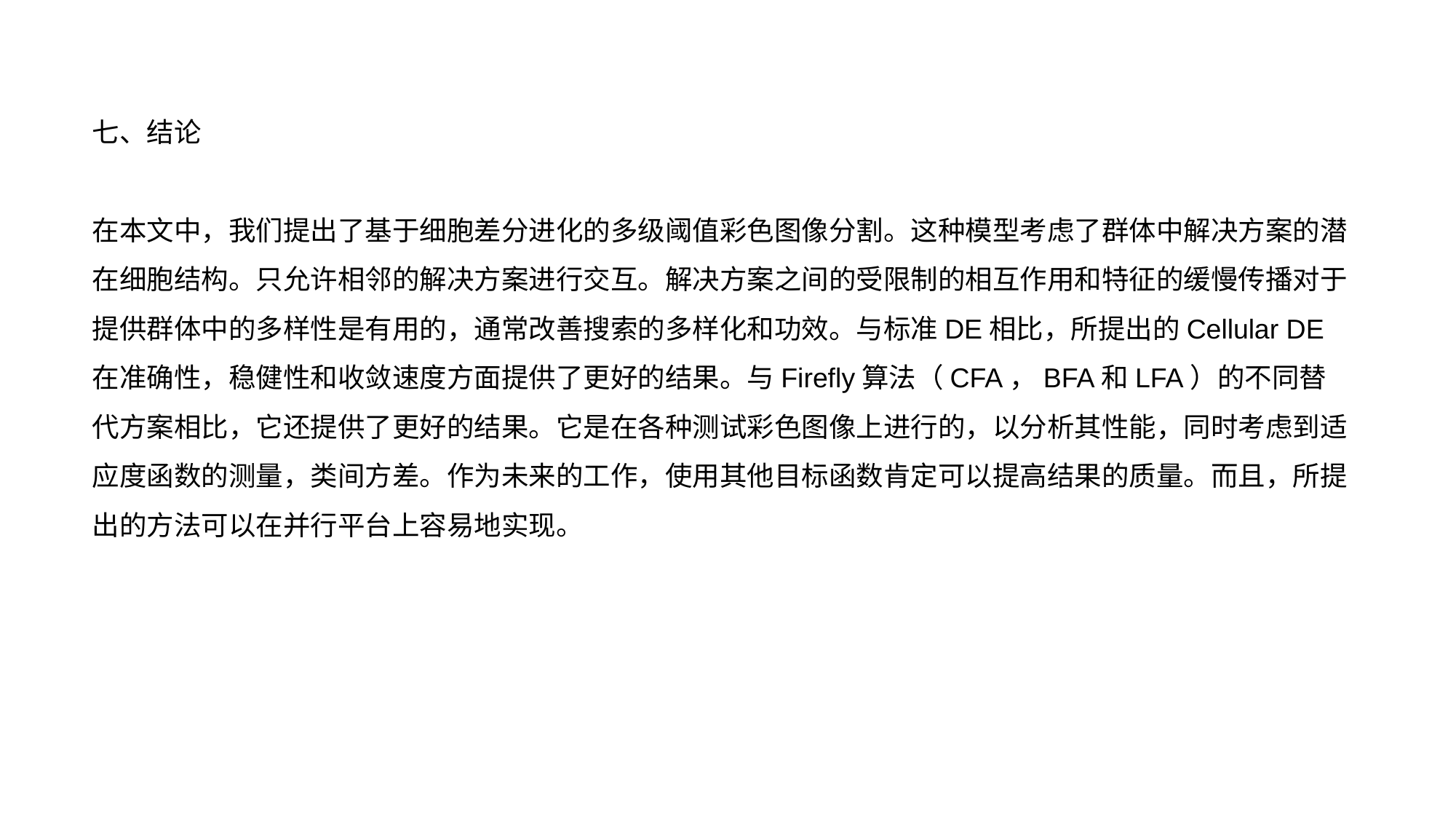

七、结论

在本文中，我们提出了基于细胞差分进化的多级阈值彩色图像分割。这种模型考虑了群体中解决方案的潜在细胞结构。只允许相邻的解决方案进行交互。解决方案之间的受限制的相互作用和特征的缓慢传播对于提供群体中的多样性是有用的，通常改善搜索的多样化和功效。与标准DE相比，所提出的Cellular DE在准确性，稳健性和收敛速度方面提供了更好的结果。与Firefly算法（CFA，BFA和LFA）的不同替代方案相比，它还提供了更好的结果。它是在各种测试彩色图像上进行的，以分析其性能，同时考虑到适应度函数的测量，类间方差。作为未来的工作，使用其他目标函数肯定可以提高结果的质量。而且，所提出的方法可以在并行平台上容易地实现。